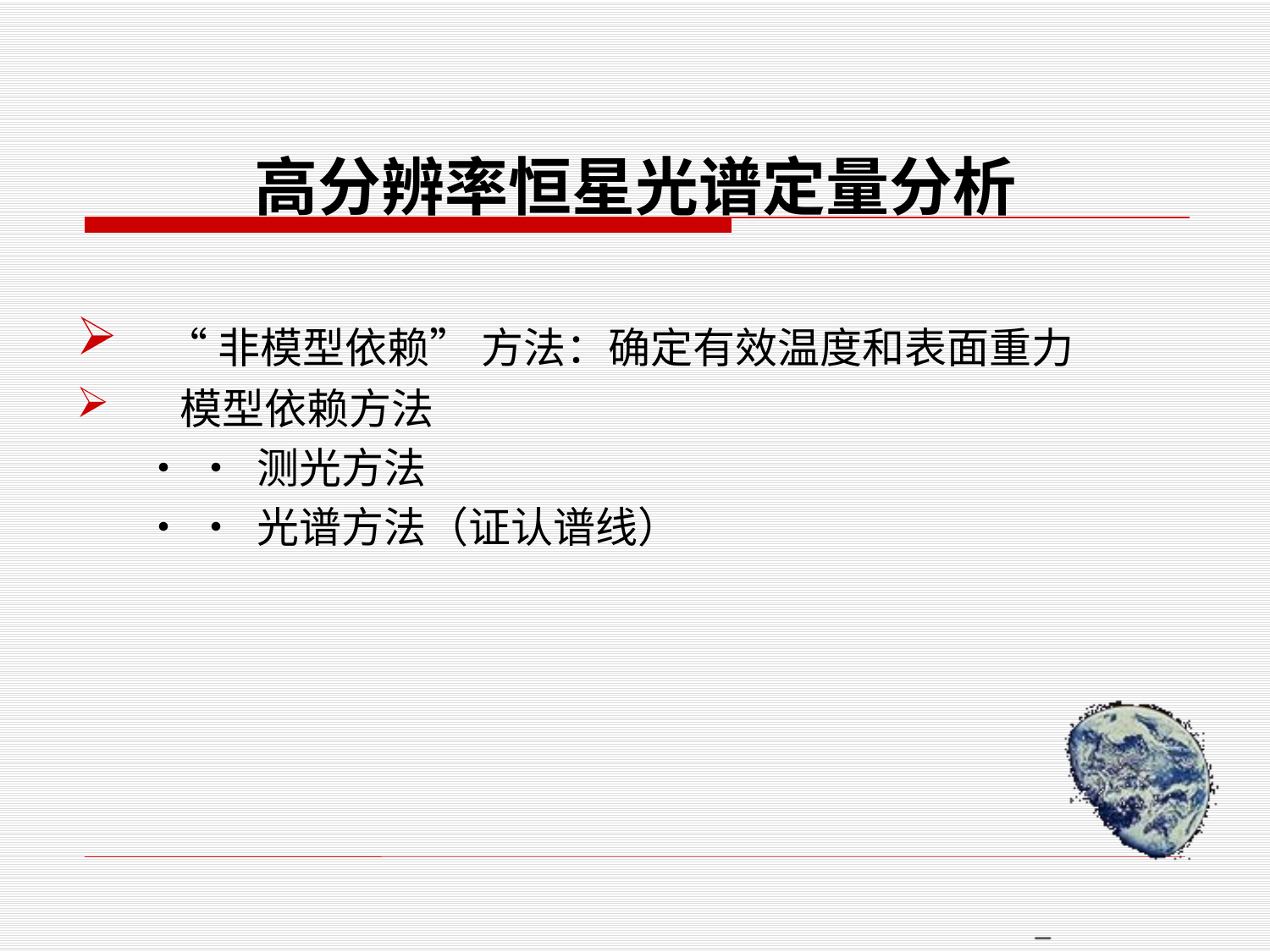

# 高分辨率恒星光谱定量分析
  “非模型依赖” 方法：确定有效温度和表面重力
   模型依赖方法
       • • 测光方法
       • • 光谱方法（证认谱线）